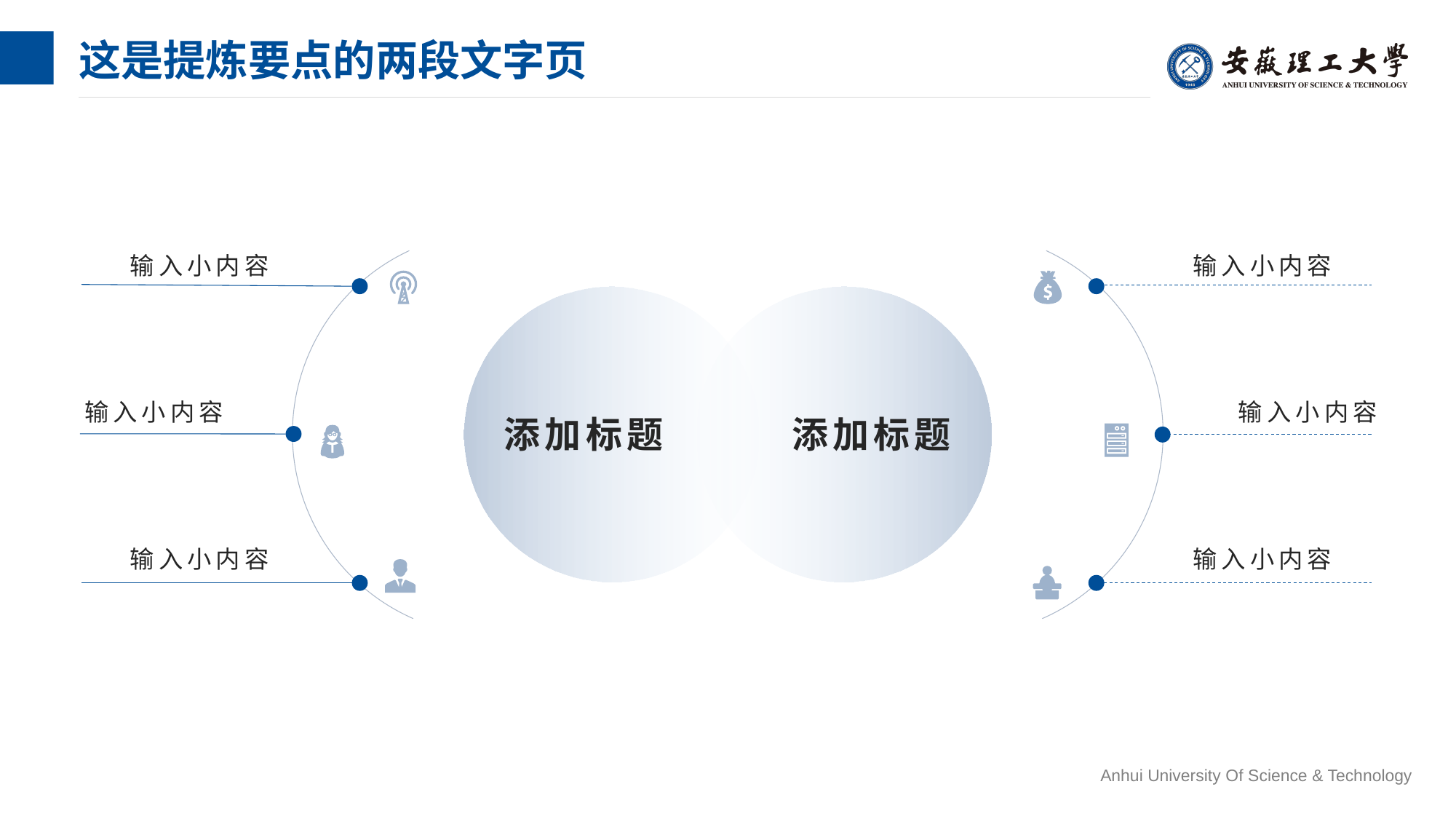

# 这是提炼要点的两段文字页

输入小内容
输入小内容
输入小内容

输入小内容
输入小内容
输入小内容

添加标题
添加标题